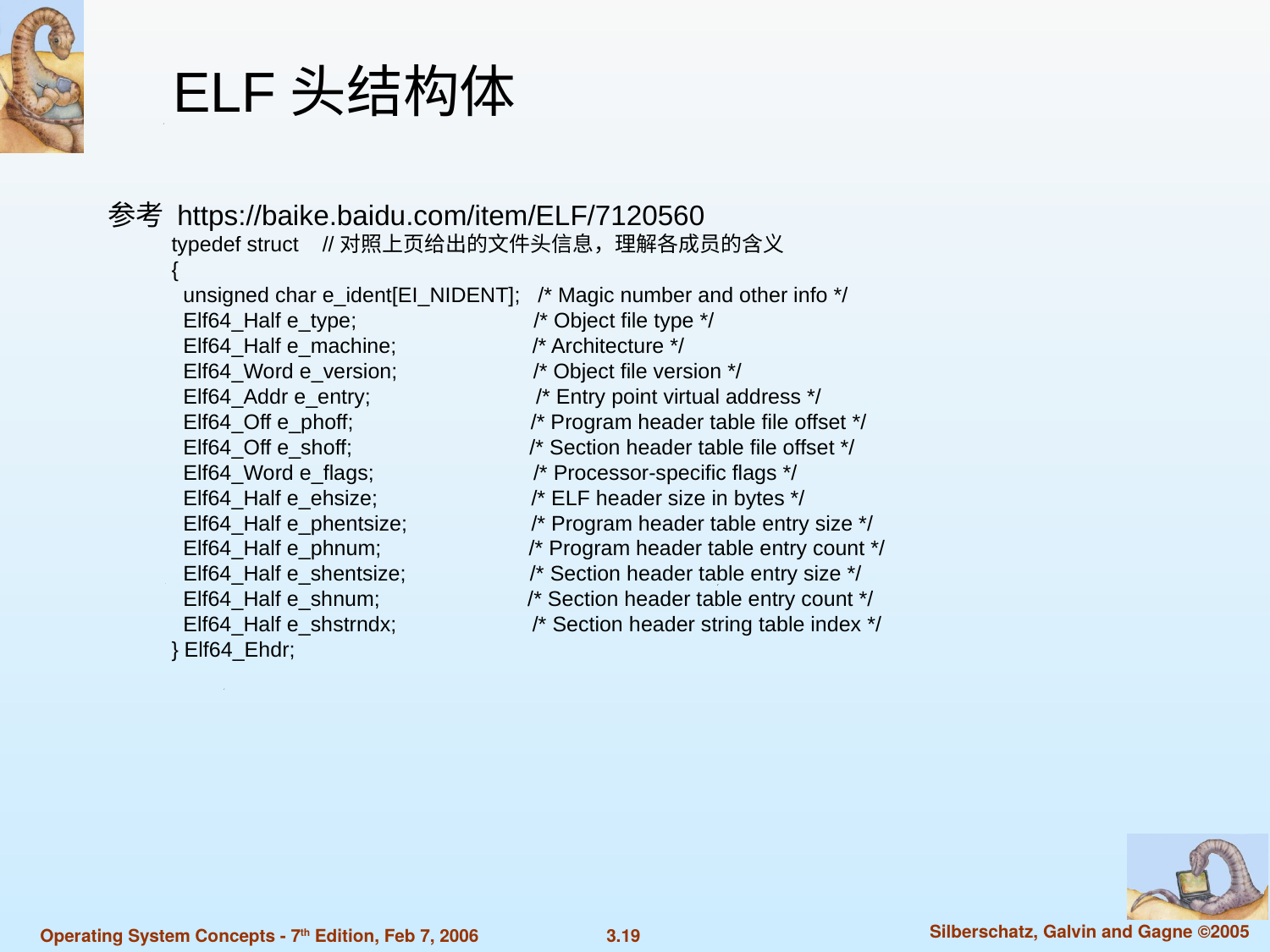

ELF头结构体
参考 https://baike.baidu.com/item/ELF/7120560
typedef struct    //对照上页给出的文件头信息，理解各成员的含义
{
  unsigned char e_ident[EI_NIDENT];   /* Magic number and other info */
  Elf64_Half e_type;                              /* Object file type */
  Elf64_Half e_machine;                       /* Architecture */
  Elf64_Word e_version;                       /* Object file version */
  Elf64_Addr e_entry;                            /* Entry point virtual address */
  Elf64_Off e_phoff;                              /* Program header table file offset */
  Elf64_Off e_shoff;                              /* Section header table file offset */
  Elf64_Word e_flags;                           /* Processor-specific flags */
  Elf64_Half e_ehsize;                          /* ELF header size in bytes */
  Elf64_Half e_phentsize;                     /* Program header table entry size */
  Elf64_Half e_phnum;                         /* Program header table entry count */
  Elf64_Half e_shentsize;                     /* Section header table entry size */
  Elf64_Half e_shnum;                         /* Section header table entry count */
  Elf64_Half e_shstrndx;                       /* Section header string table index */
} Elf64_Ehdr;